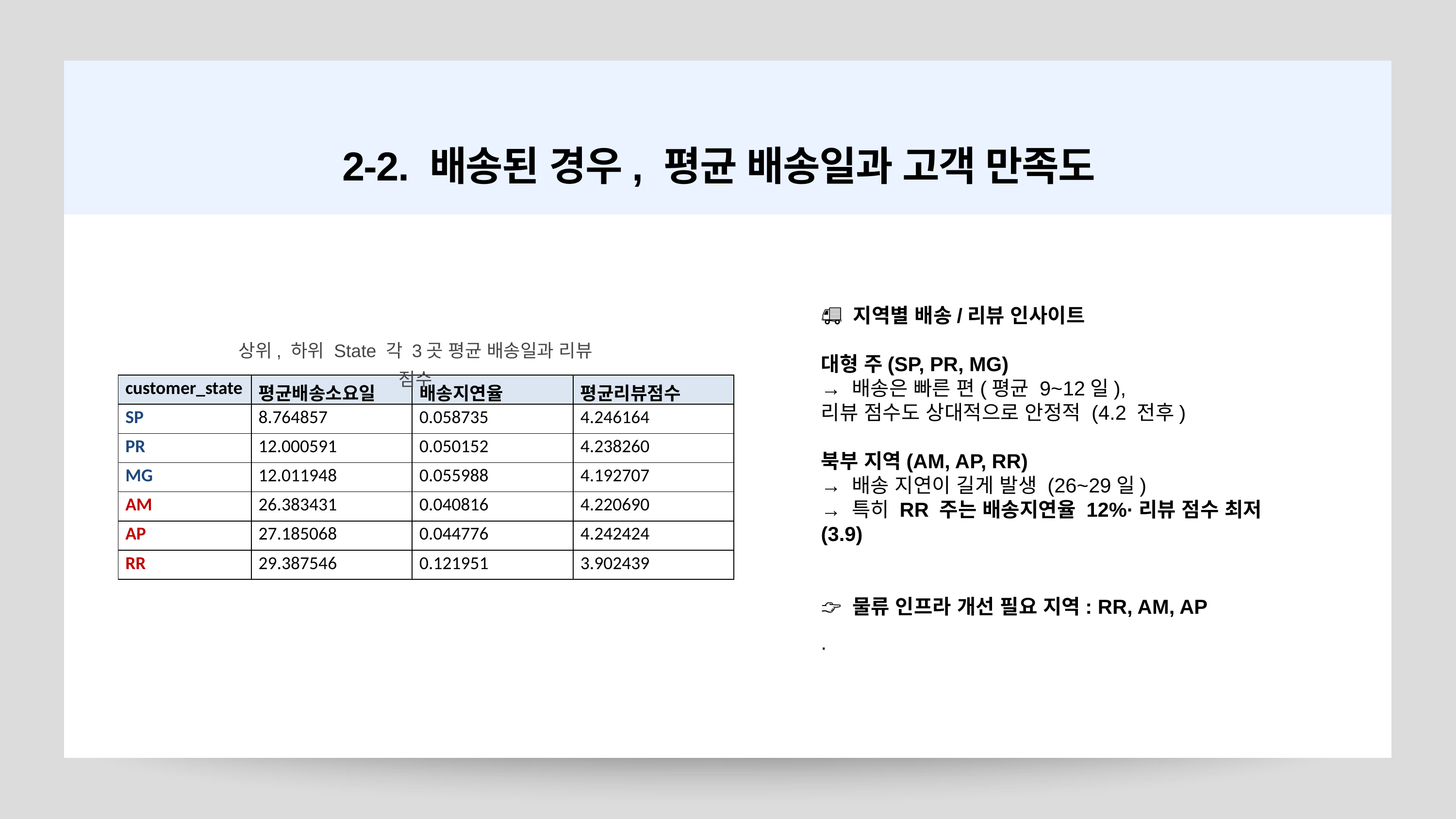

2-2. 배송된 경우, 평균 배송일과 고객 만족도
🚚 지역별 배송/리뷰 인사이트

대형 주(SP, PR, MG)
→ 배송은 빠른 편(평균 9~12일),
리뷰 점수도 상대적으로 안정적 (4.2 전후)

북부 지역(AM, AP, RR)
→ 배송 지연이 길게 발생 (26~29일)
→ 특히 RR 주는 배송지연율 12%·리뷰 점수 최저(3.9)

👉 물류 인프라 개선 필요 지역: RR, AM, AP
.
상위, 하위 State 각 3곳 평균 배송일과 리뷰 점수
| customer\_state | 평균배송소요일 | 배송지연율 | 평균리뷰점수 |
| --- | --- | --- | --- |
| SP | 8.764857 | 0.058735 | 4.246164 |
| PR | 12.000591 | 0.050152 | 4.238260 |
| MG | 12.011948 | 0.055988 | 4.192707 |
| AM | 26.383431 | 0.040816 | 4.220690 |
| AP | 27.185068 | 0.044776 | 4.242424 |
| RR | 29.387546 | 0.121951 | 3.902439 |